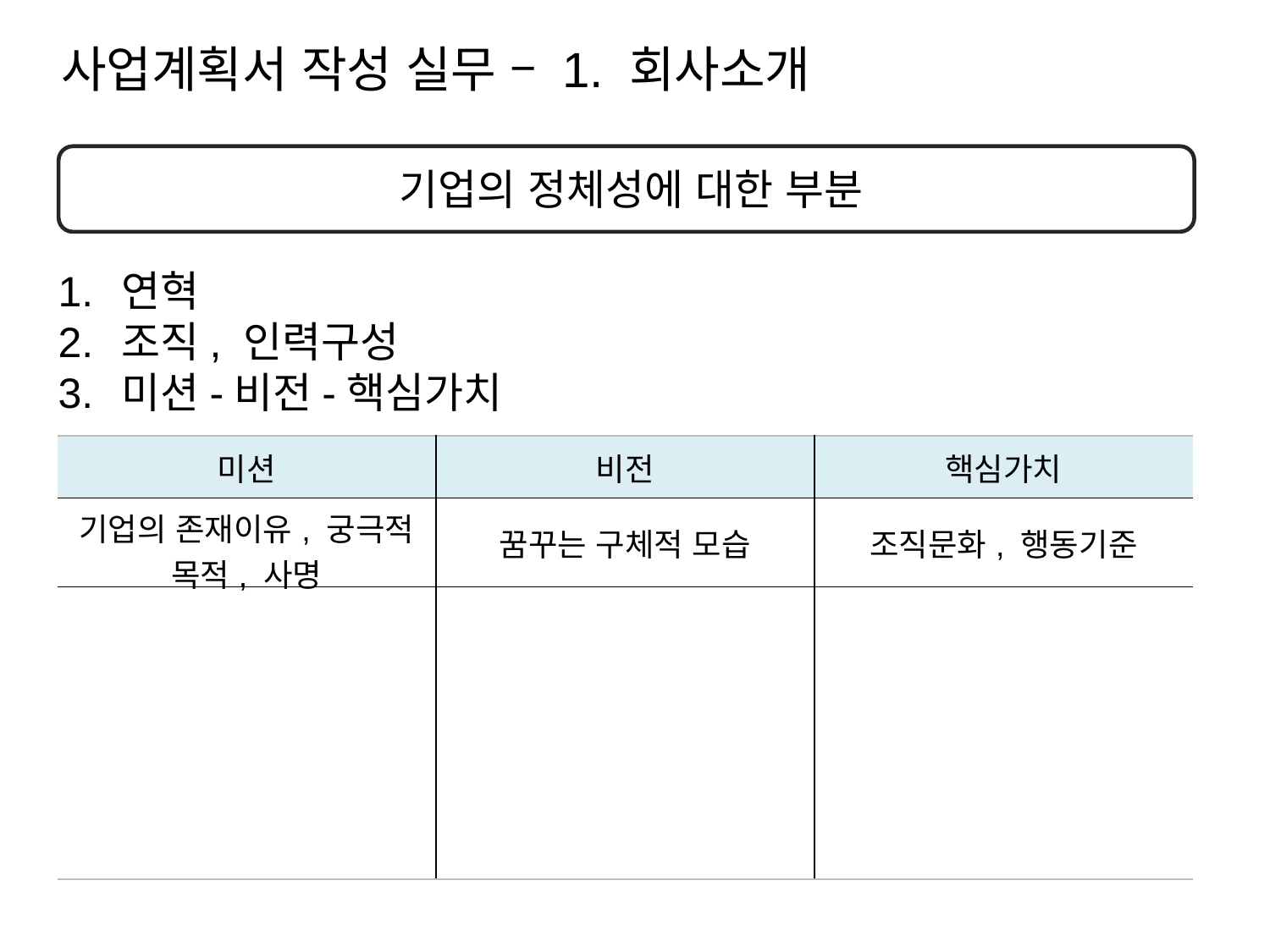

사업계획서 작성 실무 – 1. 회사소개

기업의 정체성에 대한 부분
연혁
조직, 인력구성
미션-비전-핵심가치
| 미션 | 비전 | 핵심가치 |
| --- | --- | --- |
| 기업의 존재이유, 궁극적 목적, 사명 | 꿈꾸는 구체적 모습 | 조직문화, 행동기준 |
|  |  |  |